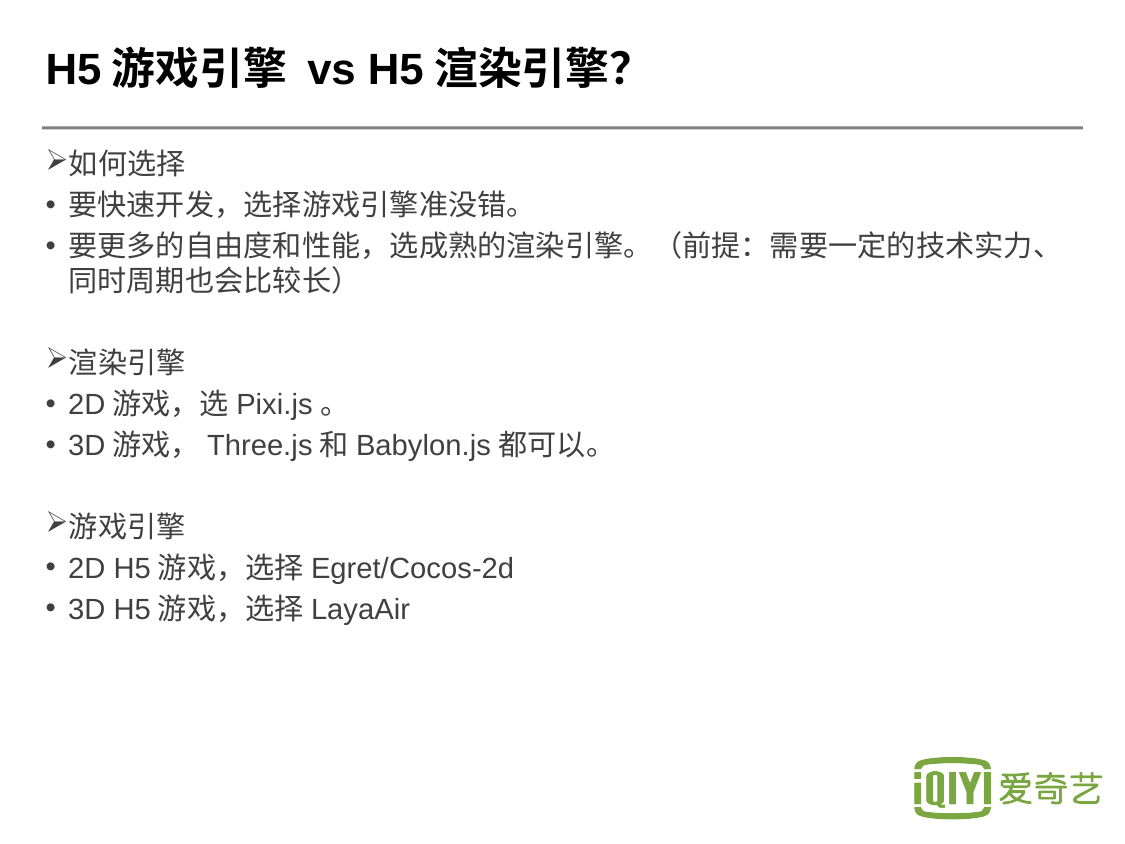

# H5游戏引擎 vs H5渲染引擎？
如何选择
要快速开发，选择游戏引擎准没错。
要更多的自由度和性能，选成熟的渲染引擎。（前提：需要一定的技术实力、同时周期也会比较长）

渲染引擎
2D游戏，选Pixi.js。
3D游戏，Three.js和Babylon.js都可以。

游戏引擎
2D H5游戏，选择Egret/Cocos-2d
3D H5游戏，选择LayaAir